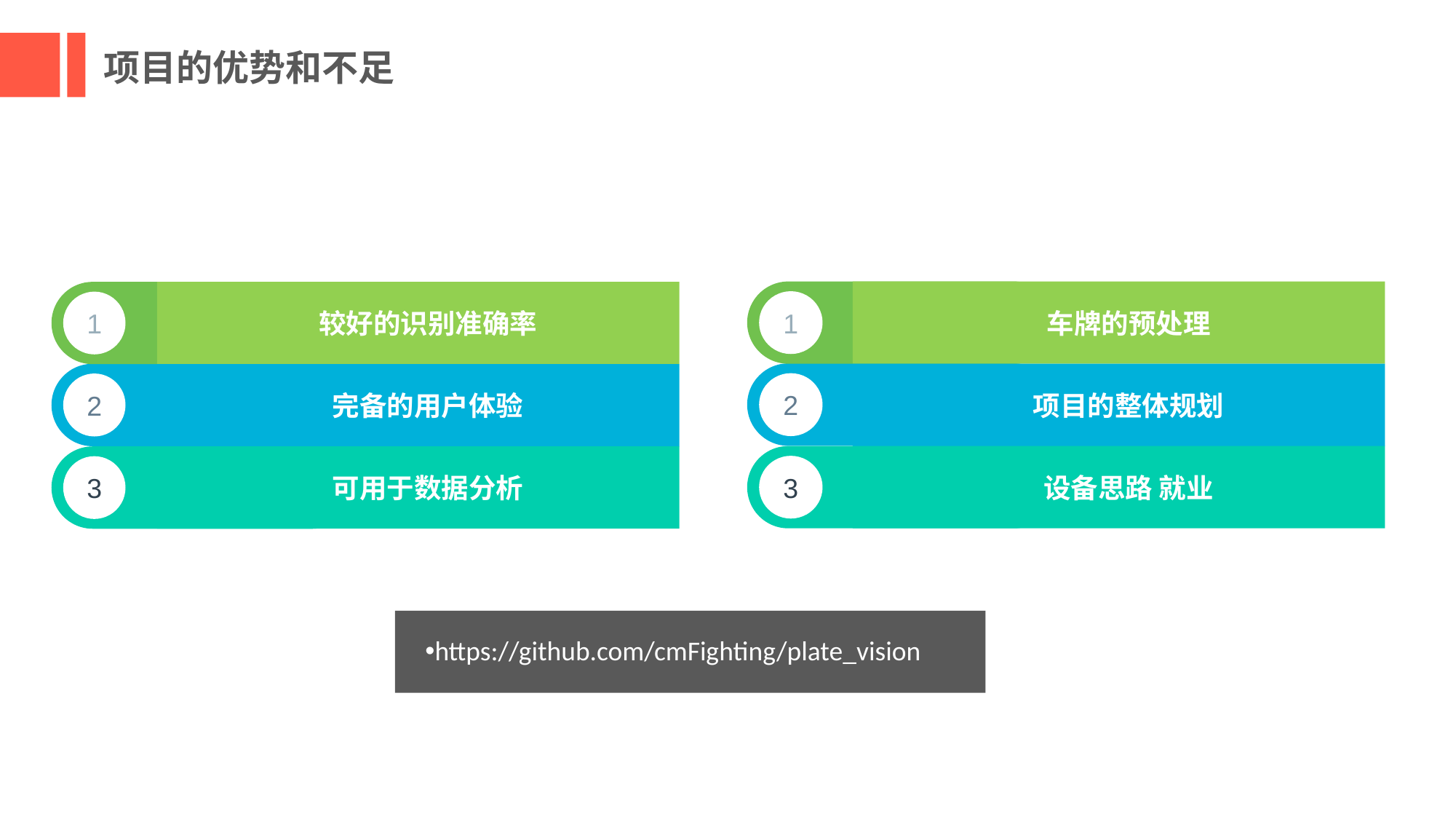

项目的优势和不足

1
车牌的预处理

1
较好的识别准确率

2

2
项目的整体规划
完备的用户体验

3
设备思路 就业

3
可用于数据分析
https://github.com/cmFighting/plate_vision